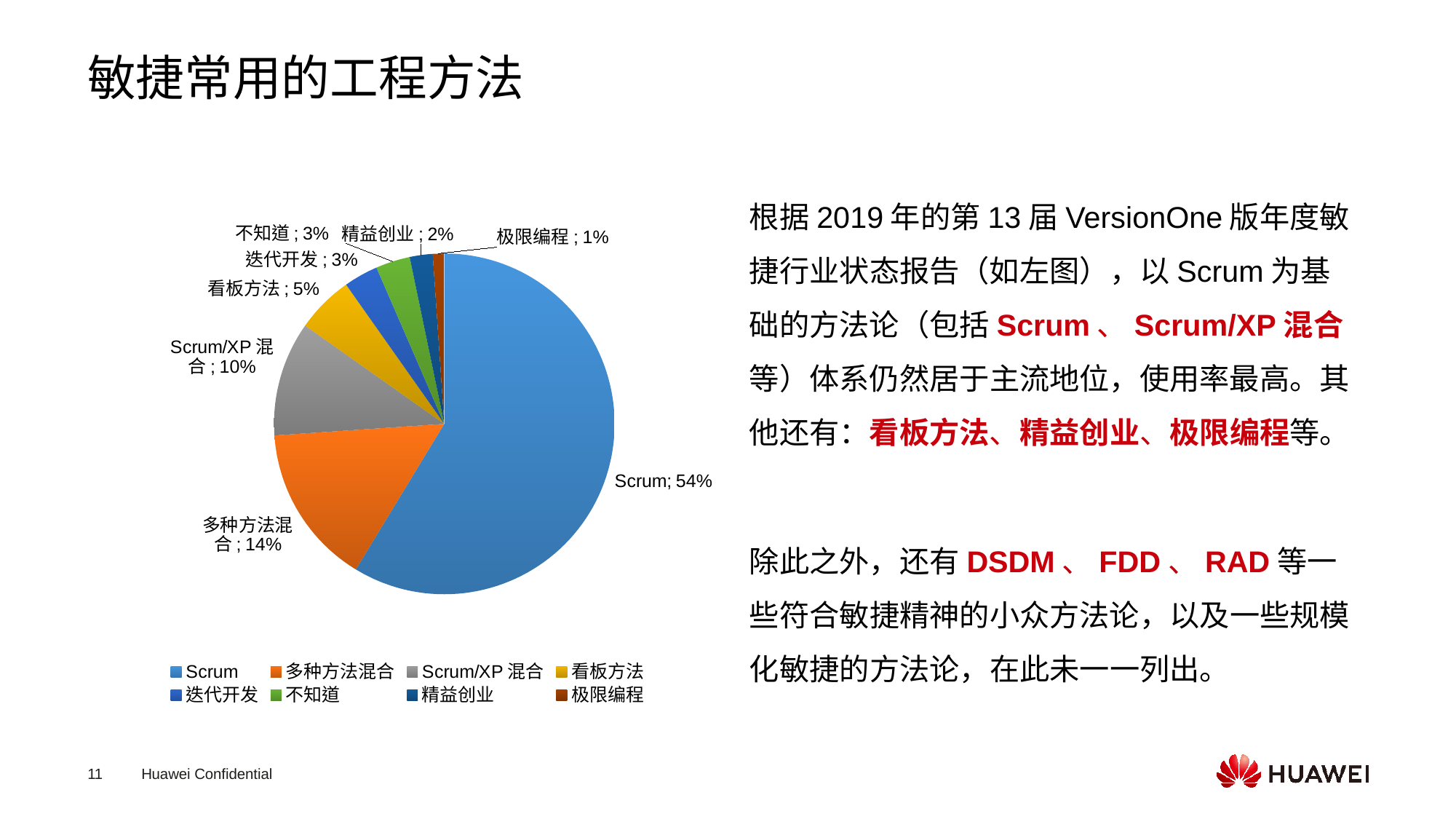

# 敏捷常用的工程方法
根据2019年的第13届VersionOne版年度敏捷行业状态报告（如左图），以Scrum为基础的方法论（包括Scrum、Scrum/XP混合等）体系仍然居于主流地位，使用率最高。其他还有：看板方法、精益创业、极限编程等。

除此之外，还有DSDM、FDD、RAD等一些符合敏捷精神的小众方法论，以及一些规模化敏捷的方法论，在此未一一列出。

### Chart

| Category | 占有率 |
|---|---|
| Scrum | 0.54 |
| 多种方法混合 | 0.14 |
| Scrum/XP混合 | 0.1 |
| 看板方法 | 0.05 |
| 迭代开发 | 0.03 |
| 不知道 | 0.03 |
| 精益创业 | 0.02 |
| 极限编程 | 0.01 |